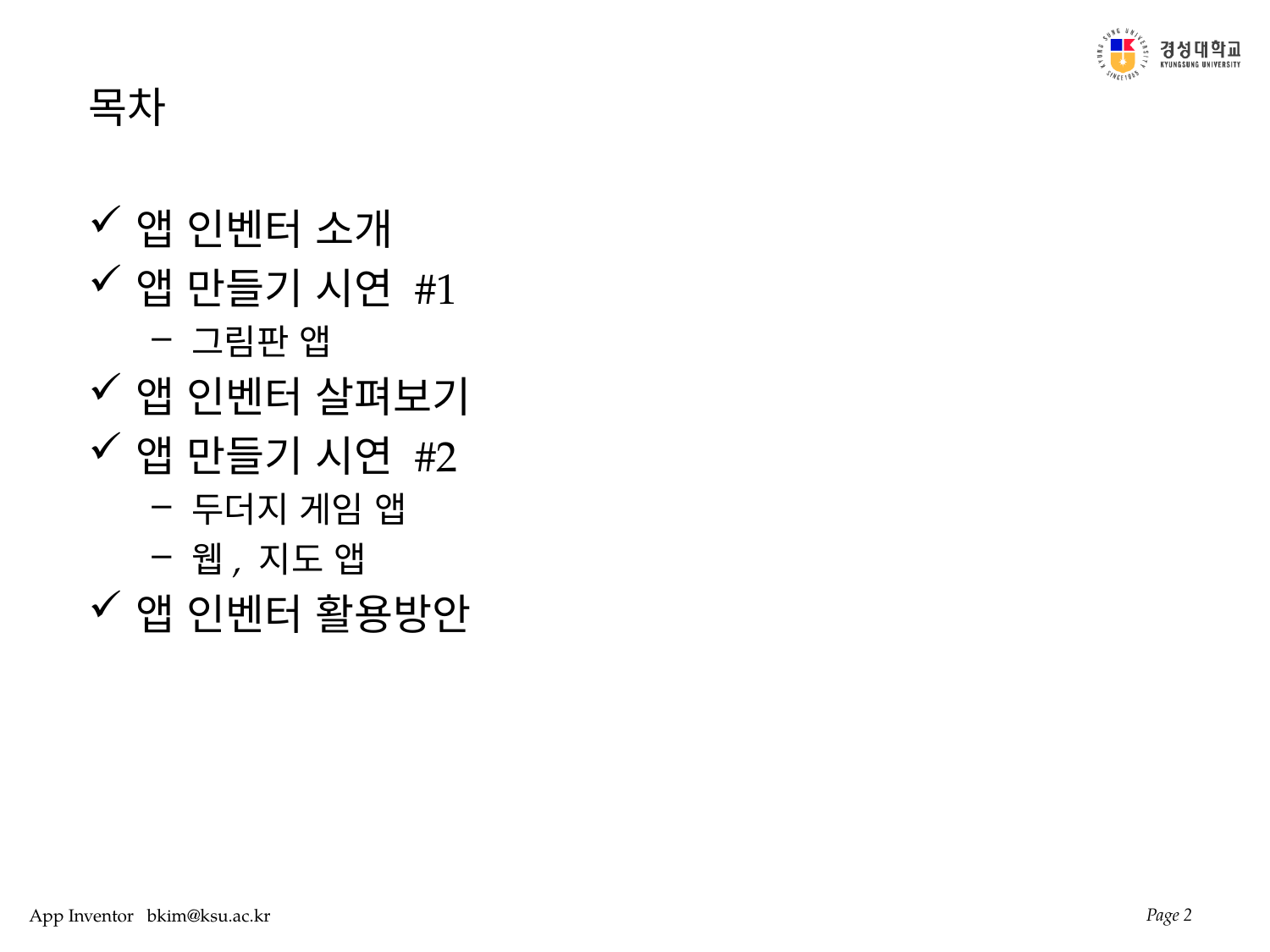

# 목차
앱 인벤터 소개
앱 만들기 시연 #1
그림판 앱
앱 인벤터 살펴보기
앱 만들기 시연 #2
두더지 게임 앱
웹, 지도 앱
앱 인벤터 활용방안
Page 2